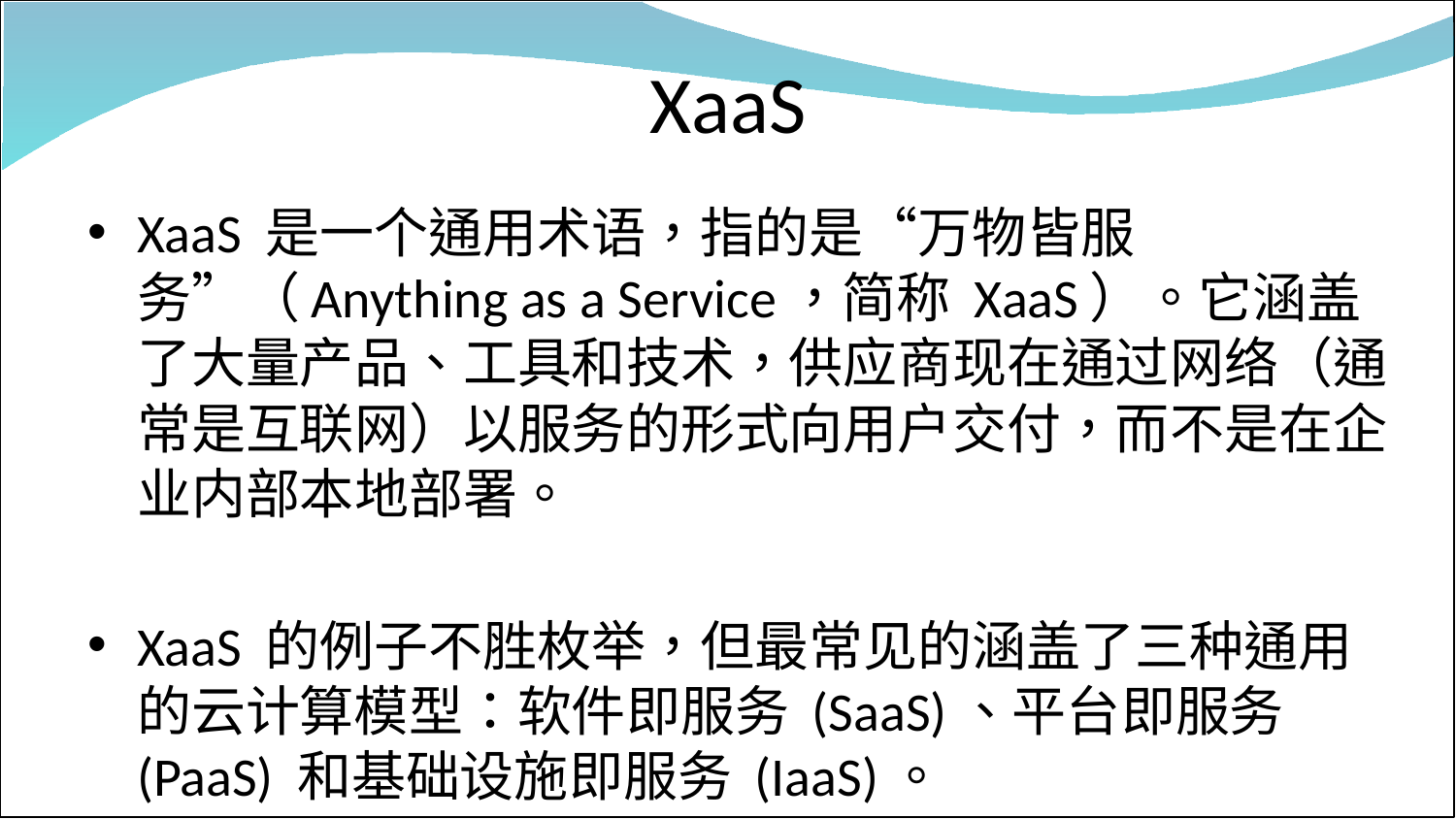

# XaaS
XaaS 是一个通用术语，指的是“万物皆服务”（Anything as a Service，简称 XaaS）。它涵盖了大量产品、工具和技术，供应商现在通过网络（通常是互联网）以服务的形式向用户交付，而不是在企业内部本地部署。

XaaS 的例子不胜枚举，但最常见的涵盖了三种通用的云计算模型：软件即服务 (SaaS)、平台即服务 (PaaS) 和基础设施即服务 (IaaS)。